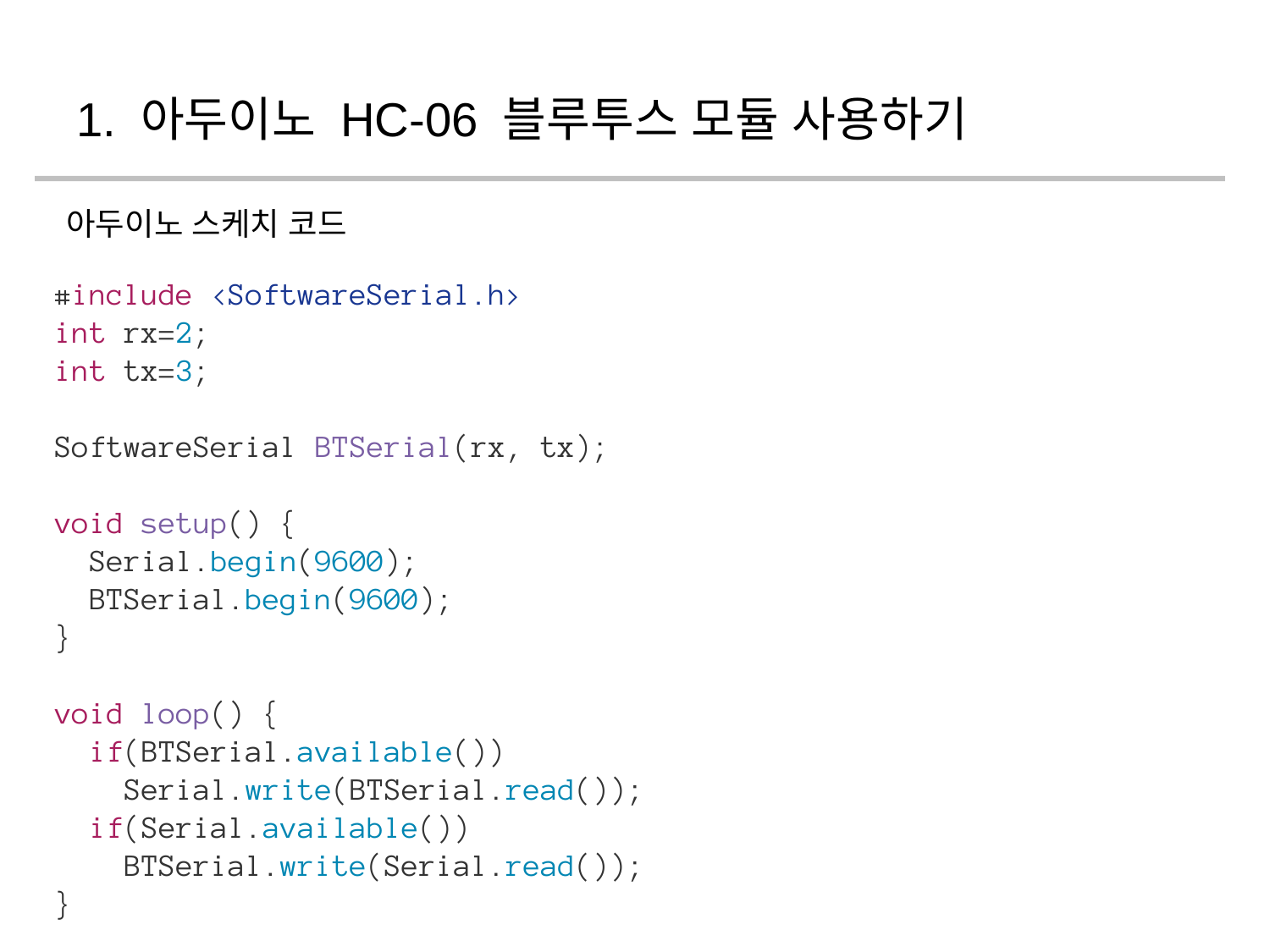

# 1. 아두이노 HC-06 블루투스 모듈 사용하기

아두이노 스케치 코드
#include <SoftwareSerial.h>
int rx=2;
int tx=3;

SoftwareSerial BTSerial(rx, tx);

void setup() {
  Serial.begin(9600);
  BTSerial.begin(9600);
}

void loop() {
  if(BTSerial.available())
    Serial.write(BTSerial.read());
  if(Serial.available())
    BTSerial.write(Serial.read());
}